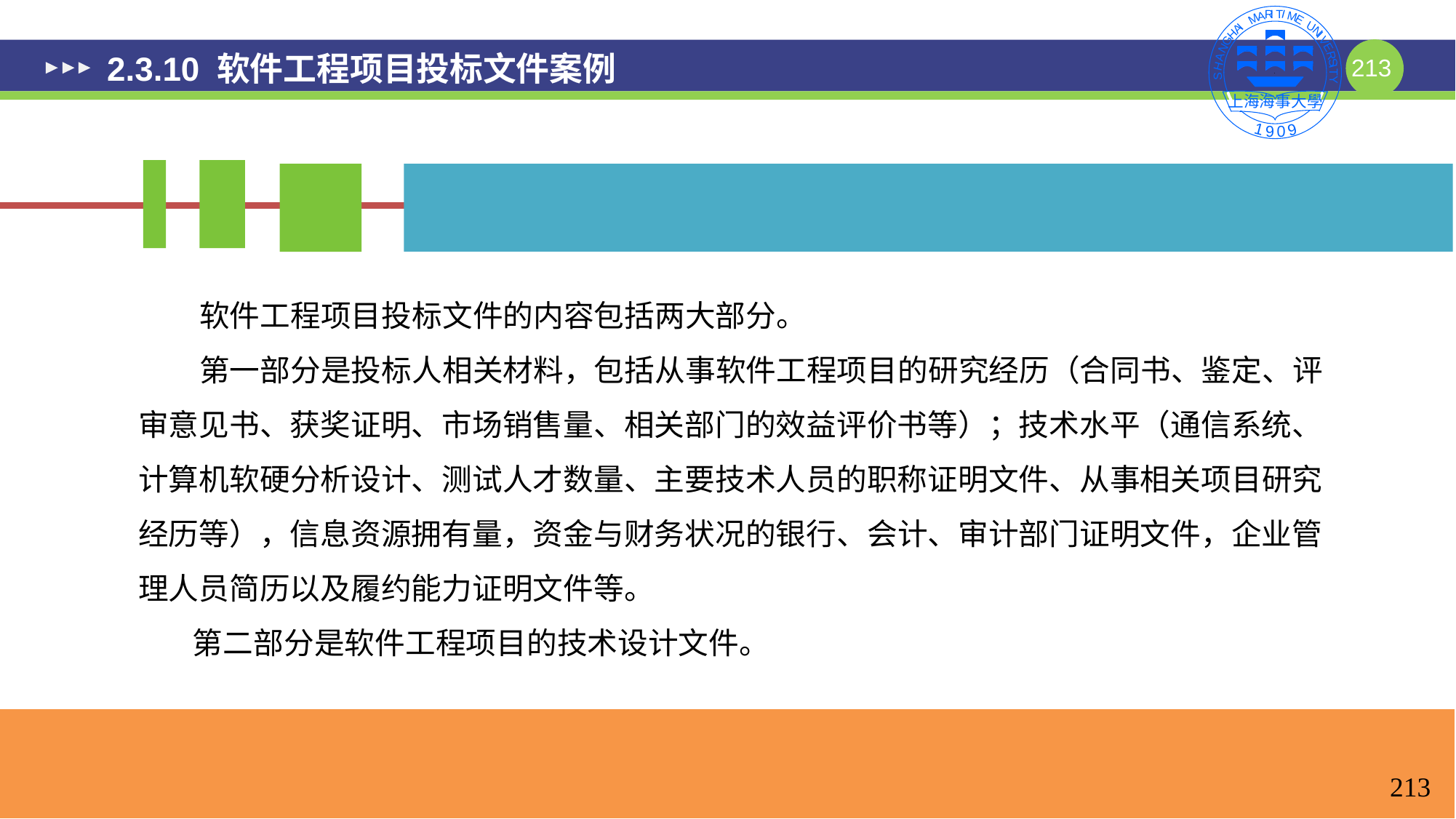

# 2.3.10 软件工程项目投标文件案例

        软件工程项目投标文件的内容包括两大部分。
        第一部分是投标人相关材料，包括从事软件工程项目的研究经历（合同书、鉴定、评审意见书、获奖证明、市场销售量、相关部门的效益评价书等）；技术水平（通信系统、计算机软硬分析设计、测试人才数量、主要技术人员的职称证明文件、从事相关项目研究经历等），信息资源拥有量，资金与财务状况的银行、会计、审计部门证明文件，企业管理人员简历以及履约能力证明文件等。
       第二部分是软件工程项目的技术设计文件。

213
213